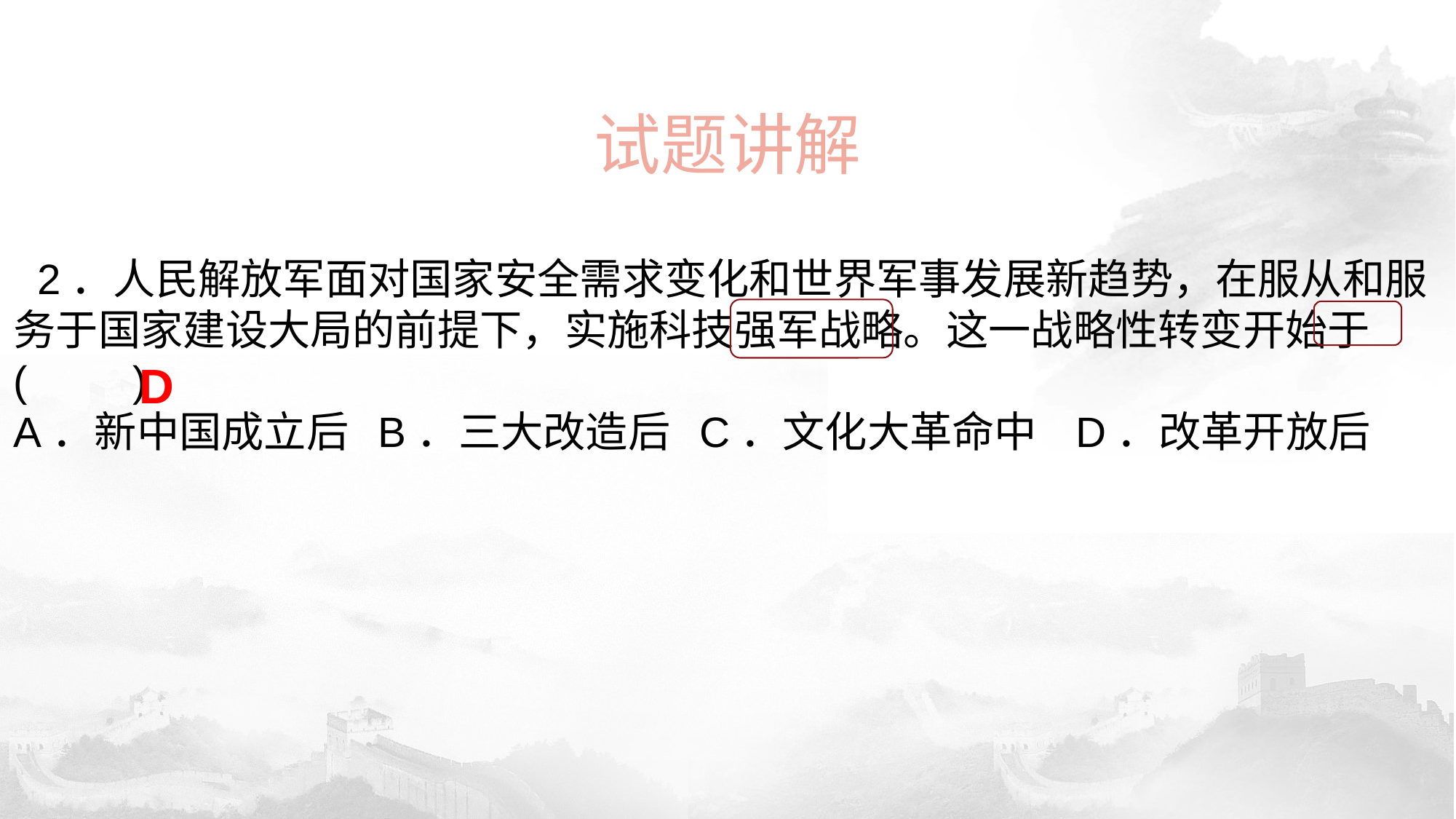

试题讲解
  2．人民解放军面对国家安全需求变化和世界军事发展新趋势，在服从和服务于国家建设大局的前提下，实施科技强军战略。这一战略性转变开始于(　　)A．新中国成立后  B．三大改造后  C．文化大革命中   D．改革开放后

D